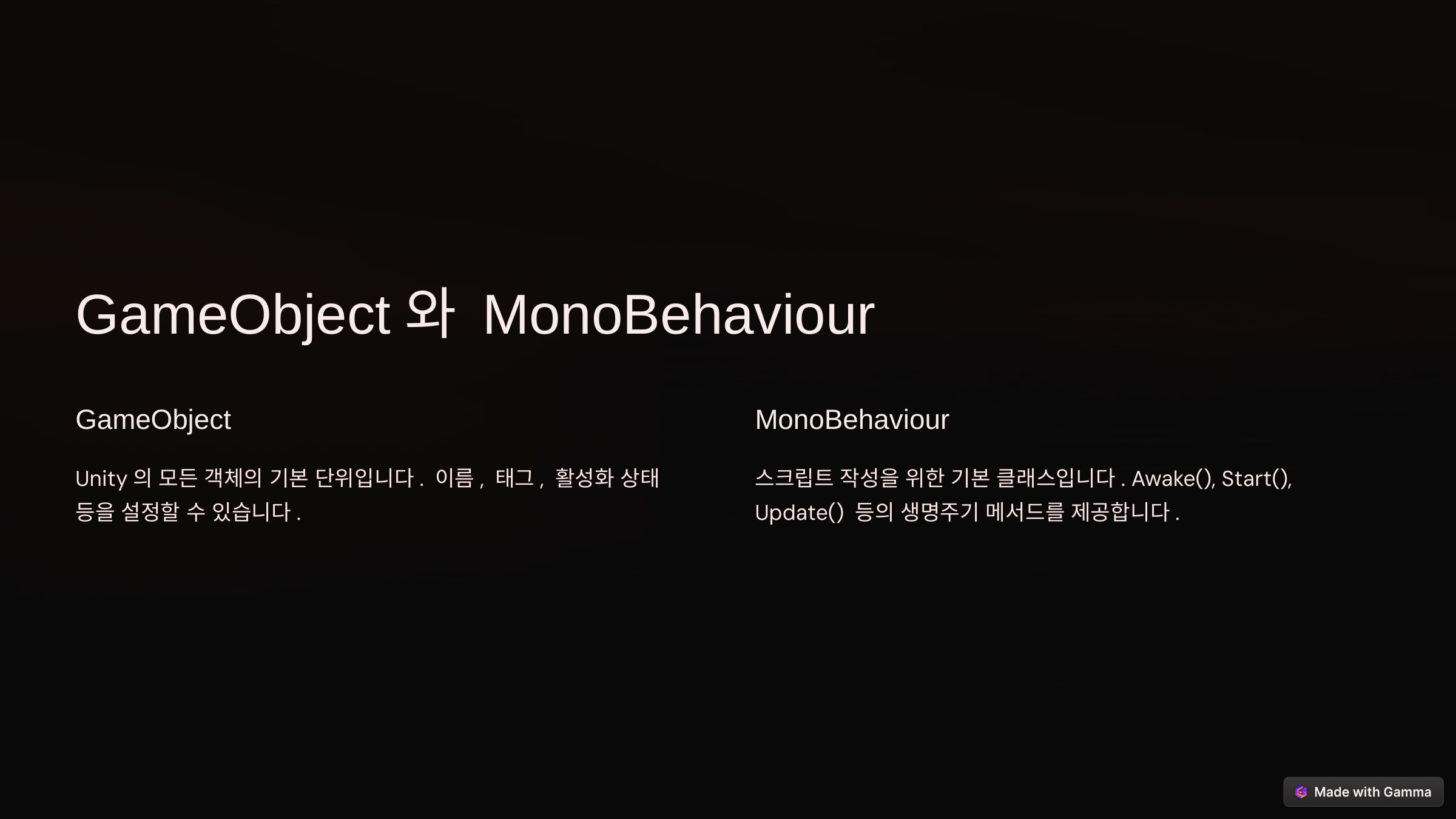

GameObject와 MonoBehaviour
GameObject
MonoBehaviour
Unity의 모든 객체의 기본 단위입니다. 이름, 태그, 활성화 상태 등을 설정할 수 있습니다.
스크립트 작성을 위한 기본 클래스입니다. Awake(), Start(), Update() 등의 생명주기 메서드를 제공합니다.